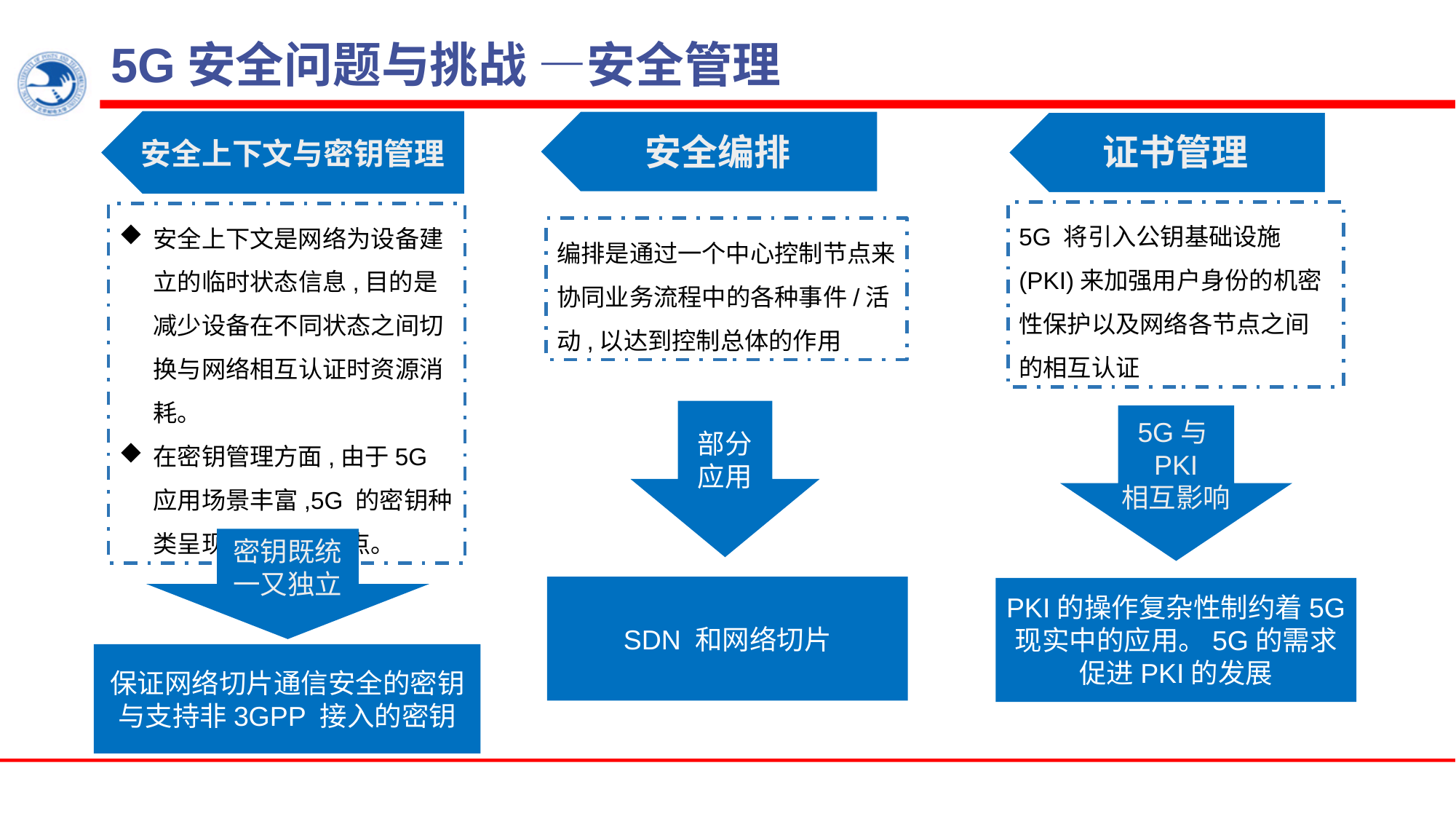

5G安全问题与挑战 —安全管理

安全上下文与密钥管理
安全编排

证书管理

5G 将引入公钥基础设施(PKI)来加强用户身份的机密性保护以及网络各节点之间的相互认证
安全上下文是网络为设备建立的临时状态信息,目的是减少设备在不同状态之间切换与网络相互认证时资源消耗。
在密钥管理方面,由于5G 应用场景丰富,5G 的密钥种类呈现多样化的特点。
编排是通过一个中心控制节点来协同业务流程中的各种事件/活动,以达到控制总体的作用
部分应用

5G与PKI
相互影响

密钥既统一又独立

SDN 和网络切片
PKI的操作复杂性制约着5G现实中的应用。5G的需求促进PKI的发展
保证网络切片通信安全的密钥与支持非3GPP 接入的密钥
54